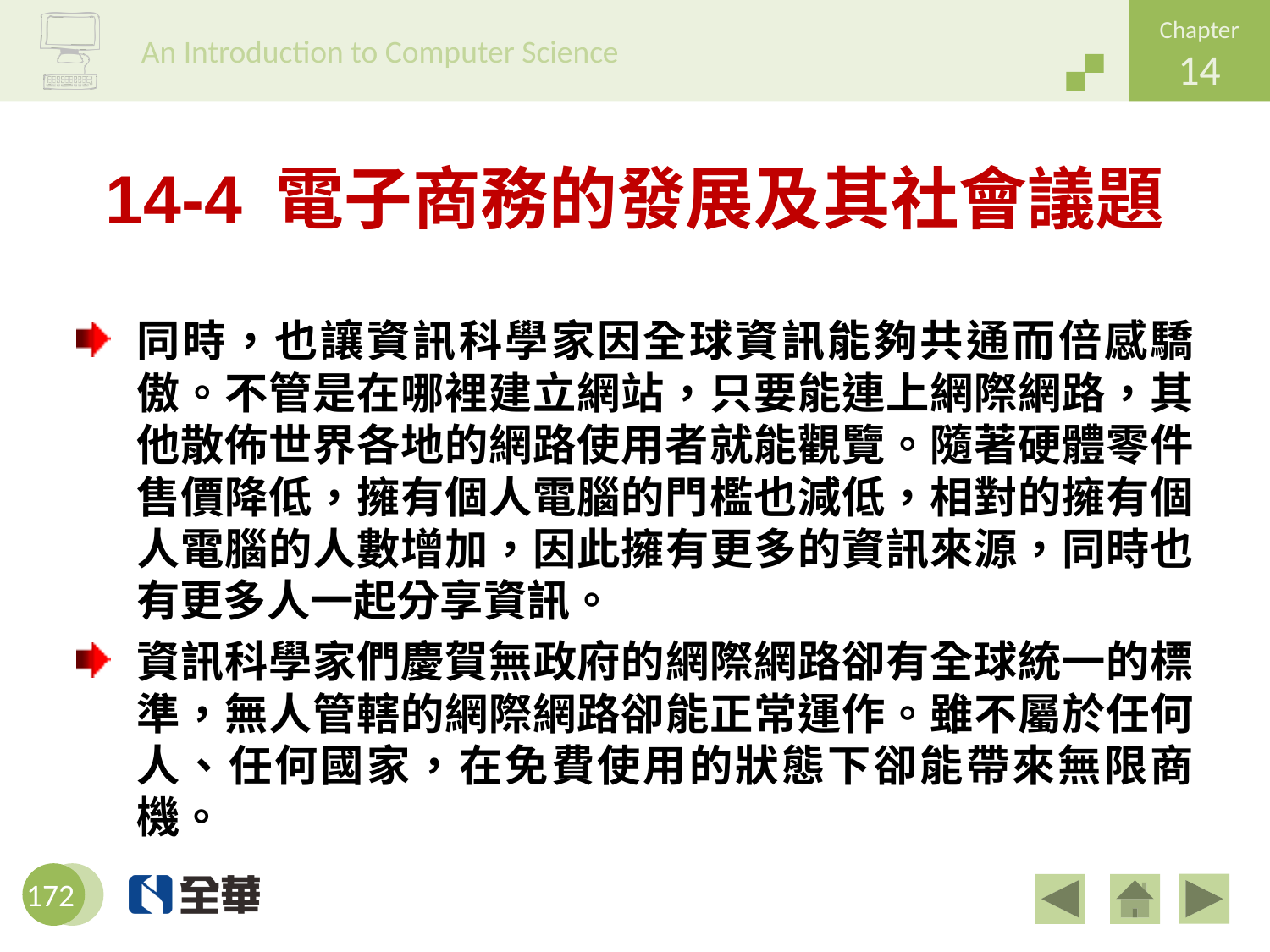

# 14-4 電子商務的發展及其社會議題
同時，也讓資訊科學家因全球資訊能夠共通而倍感驕傲。不管是在哪裡建立網站，只要能連上網際網路，其他散佈世界各地的網路使用者就能觀覽。隨著硬體零件售價降低，擁有個人電腦的門檻也減低，相對的擁有個人電腦的人數增加，因此擁有更多的資訊來源，同時也有更多人一起分享資訊。
資訊科學家們慶賀無政府的網際網路卻有全球統一的標準，無人管轄的網際網路卻能正常運作。雖不屬於任何人、任何國家，在免費使用的狀態下卻能帶來無限商機。